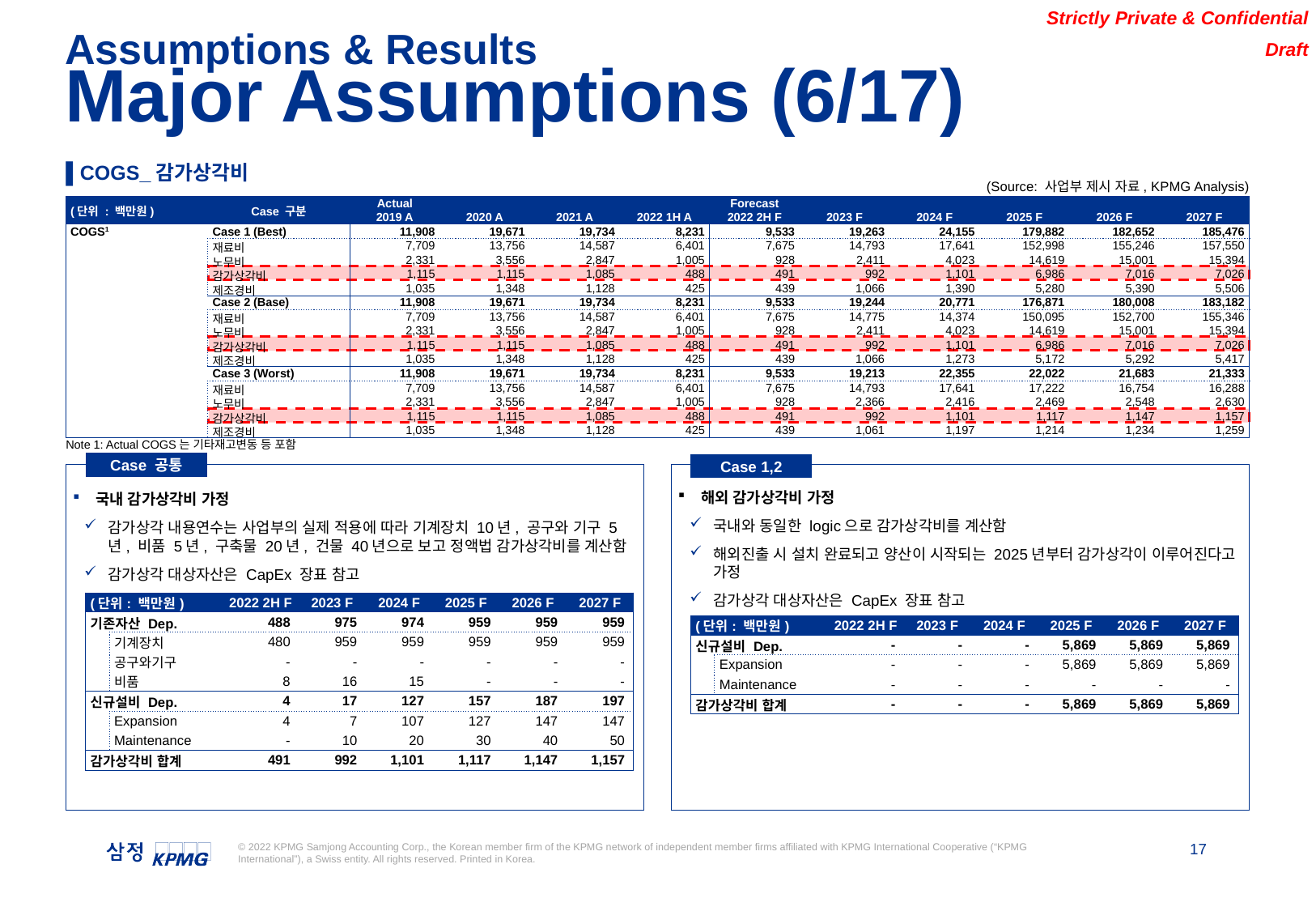

Assumptions & Results
Major Assumptions (6/17)
▌COGS_감가상각비
(Source: 사업부 제시 자료, KPMG Analysis)
| (단위 : 백만원) | Case 구분 | Actual |  |  |  | Forecast |  |  |  |  |  |
| --- | --- | --- | --- | --- | --- | --- | --- | --- | --- | --- | --- |
|  |  | 2019 A | 2020 A | 2021 A | 2022 1H A | 2022 2H F | 2023 F | 2024 F | 2025 F | 2026 F | 2027 F |
| COGS1 | Case 1 (Best) | 11,908 | 19,671 | 19,734 | 8,231 | 9,533 | 19,263 | 24,155 | 179,882 | 182,652 | 185,476 |
|  | 재료비 | 7,709 | 13,756 | 14,587 | 6,401 | 7,675 | 14,793 | 17,641 | 152,998 | 155,246 | 157,550 |
|  | 노무비 | 2,331 | 3,556 | 2,847 | 1,005 | 928 | 2,411 | 4,023 | 14,619 | 15,001 | 15,394 |
|  | 감가상각비 | 1,115 | 1,115 | 1,085 | 488 | 491 | 992 | 1,101 | 6,986 | 7,016 | 7,026 |
|  | 제조경비 | 1,035 | 1,348 | 1,128 | 425 | 439 | 1,066 | 1,390 | 5,280 | 5,390 | 5,506 |
|  | Case 2 (Base) | 11,908 | 19,671 | 19,734 | 8,231 | 9,533 | 19,244 | 20,771 | 176,871 | 180,008 | 183,182 |
|  | 재료비 | 7,709 | 13,756 | 14,587 | 6,401 | 7,675 | 14,775 | 14,374 | 150,095 | 152,700 | 155,346 |
|  | 노무비 | 2,331 | 3,556 | 2,847 | 1,005 | 928 | 2,411 | 4,023 | 14,619 | 15,001 | 15,394 |
|  | 감가상각비 | 1,115 | 1,115 | 1,085 | 488 | 491 | 992 | 1,101 | 6,986 | 7,016 | 7,026 |
|  | 제조경비 | 1,035 | 1,348 | 1,128 | 425 | 439 | 1,066 | 1,273 | 5,172 | 5,292 | 5,417 |
|  | Case 3 (Worst) | 11,908 | 19,671 | 19,734 | 8,231 | 9,533 | 19,213 | 22,355 | 22,022 | 21,683 | 21,333 |
|  | 재료비 | 7,709 | 13,756 | 14,587 | 6,401 | 7,675 | 14,793 | 17,641 | 17,222 | 16,754 | 16,288 |
|  | 노무비 | 2,331 | 3,556 | 2,847 | 1,005 | 928 | 2,366 | 2,416 | 2,469 | 2,548 | 2,630 |
|  | 감가상각비 | 1,115 | 1,115 | 1,085 | 488 | 491 | 992 | 1,101 | 1,117 | 1,147 | 1,157 |
|  | 제조경비 | 1,035 | 1,348 | 1,128 | 425 | 439 | 1,061 | 1,197 | 1,214 | 1,234 | 1,259 |

Note 1: Actual COGS는 기타재고변동 등 포함
Case 공통
Case 1,2
Dd
해외 감가상각비 가정
국내와 동일한 logic으로 감가상각비를 계산함
해외진출 시 설치 완료되고 양산이 시작되는 2025년부터 감가상각이 이루어진다고 가정
감가상각 대상자산은 CapEx 장표 참고
Dd
국내 감가상각비 가정
감가상각 내용연수는 사업부의 실제 적용에 따라 기계장치 10년, 공구와 기구 5년, 비품 5년, 구축물 20년, 건물 40년으로 보고 정액법 감가상각비를 계산함
감가상각 대상자산은 CapEx 장표 참고

| (단위: 백만원) |  | 2022 2H F | 2023 F | 2024 F | 2025 F | 2026 F | 2027 F |
| --- | --- | --- | --- | --- | --- | --- | --- |
| 기존자산 Dep. |  | 488 | 975 | 974 | 959 | 959 | 959 |
|  | 기계장치 | 480 | 959 | 959 | 959 | 959 | 959 |
|  | 공구와기구 | - | - | - | - | - | - |
|  | 비품 | 8 | 16 | 15 | - | - | - |
| 신규설비 Dep. |  | 4 | 17 | 127 | 157 | 187 | 197 |
|  | Expansion | 4 | 7 | 107 | 127 | 147 | 147 |
|  | Maintenance | - | 10 | 20 | 30 | 40 | 50 |
| 감가상각비 합계 |  | 491 | 992 | 1,101 | 1,117 | 1,147 | 1,157 |
| (단위: 백만원) |  | 2022 2H F | 2023 F | 2024 F | 2025 F | 2026 F | 2027 F |
| --- | --- | --- | --- | --- | --- | --- | --- |
| 신규설비 Dep. |  | - | - | - | 5,869 | 5,869 | 5,869 |
|  | Expansion | - | - | - | 5,869 | 5,869 | 5,869 |
|  | Maintenance | - | - | - | - | - | - |
| 감가상각비 합계 |  | - | - | - | 5,869 | 5,869 | 5,869 |